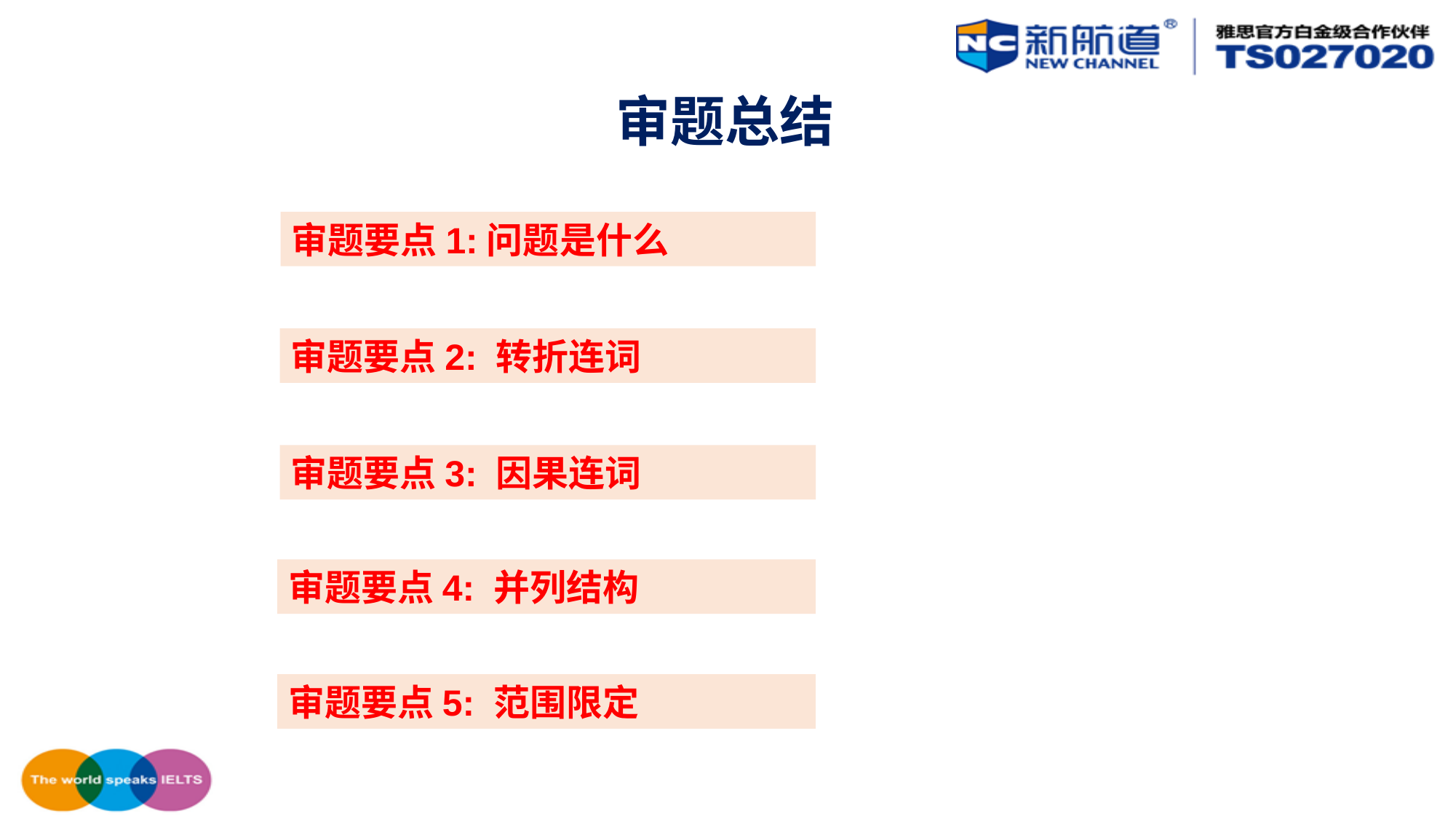

审题总结
审题要点1:问题是什么
审题要点2: 转折连词
审题要点3: 因果连词
审题要点4: 并列结构
审题要点5: 范围限定